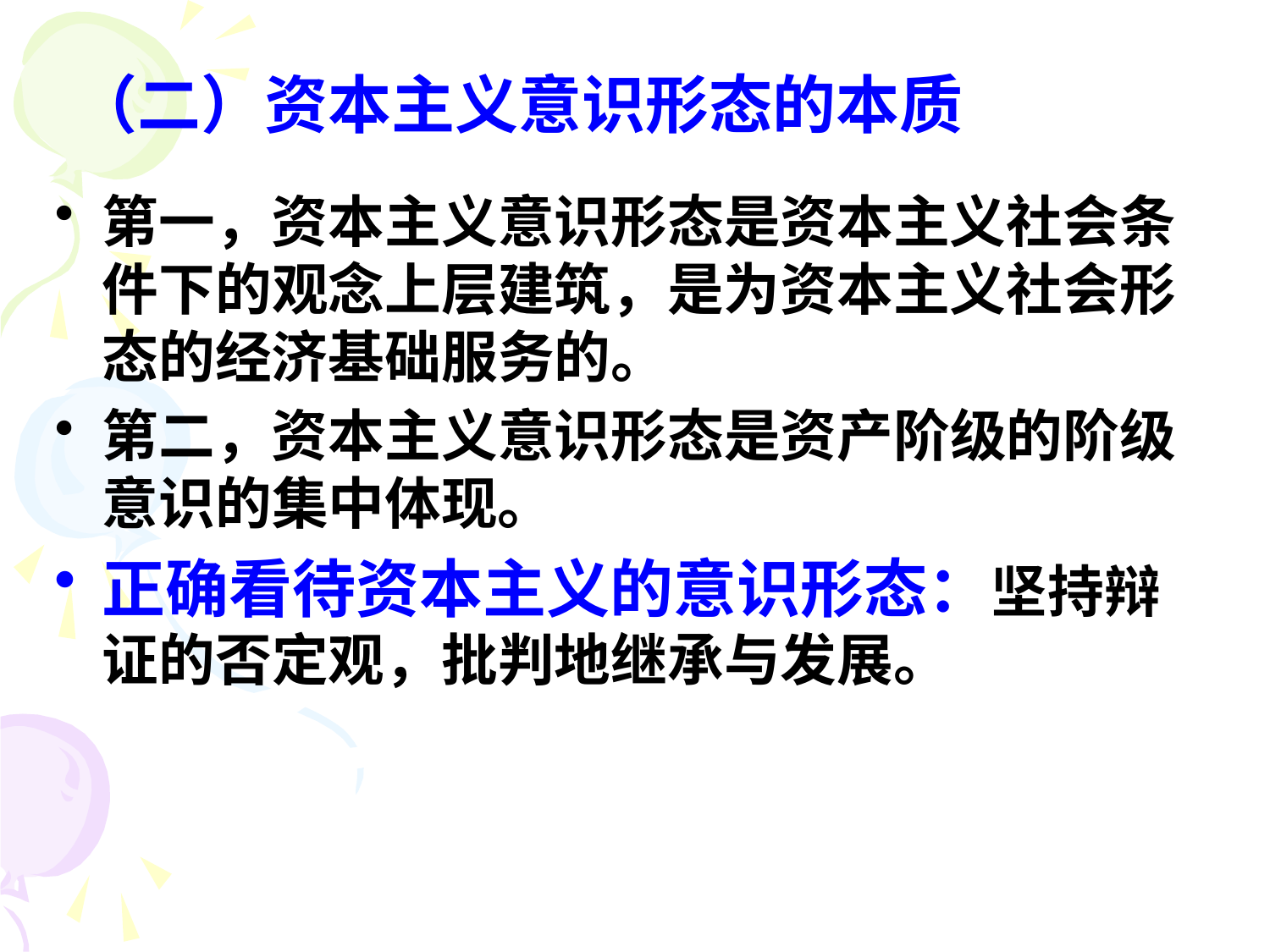

# （二）资本主义意识形态的本质
第一，资本主义意识形态是资本主义社会条件下的观念上层建筑，是为资本主义社会形态的经济基础服务的。
第二，资本主义意识形态是资产阶级的阶级意识的集中体现。
正确看待资本主义的意识形态：坚持辩证的否定观，批判地继承与发展。